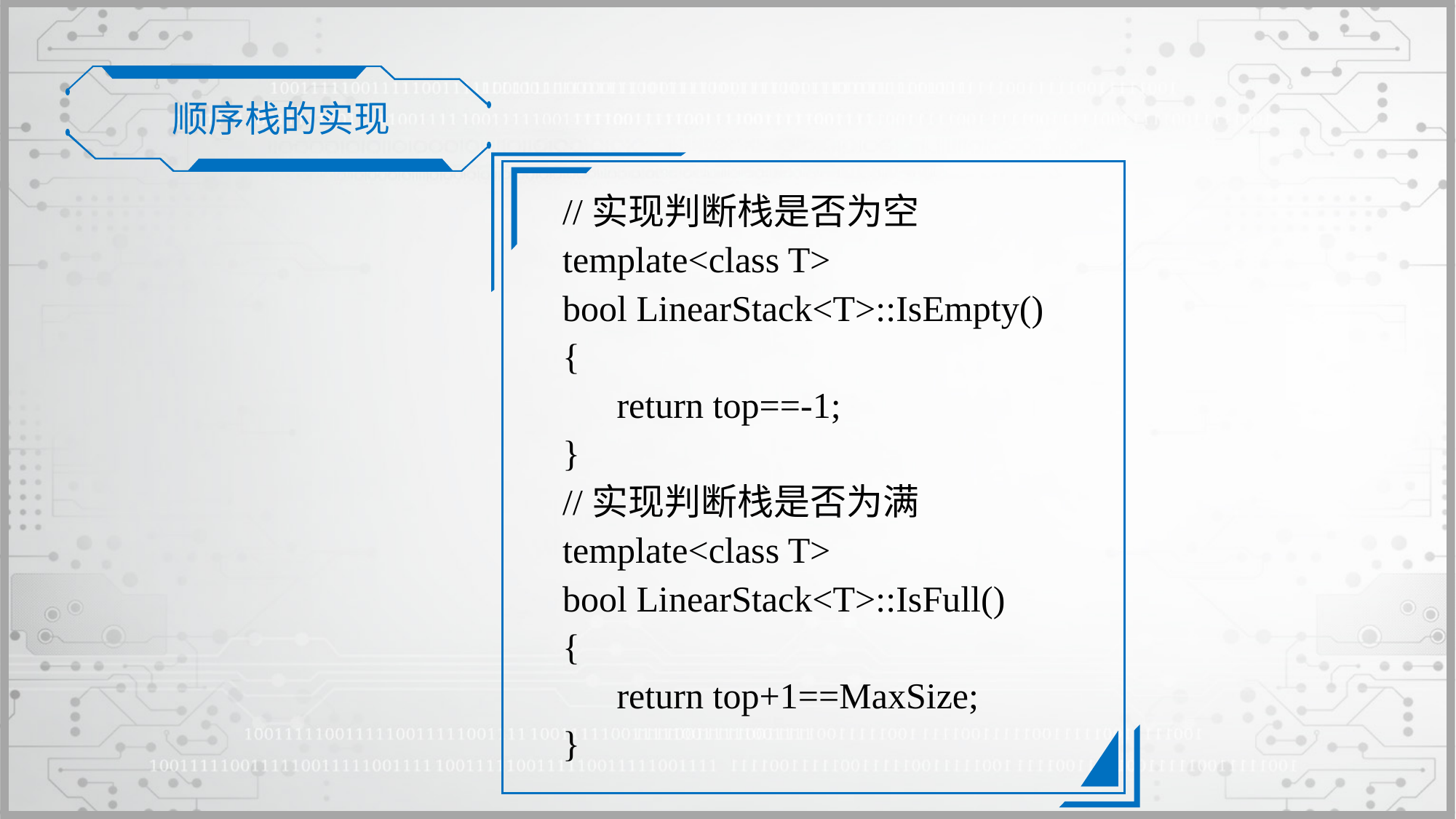

顺序栈的实现

//实现判断栈是否为空
template<class T>
bool LinearStack<T>::IsEmpty()
{
	return top==-1;
}
//实现判断栈是否为满
template<class T>
bool LinearStack<T>::IsFull()
{
	return top+1==MaxSize;
}